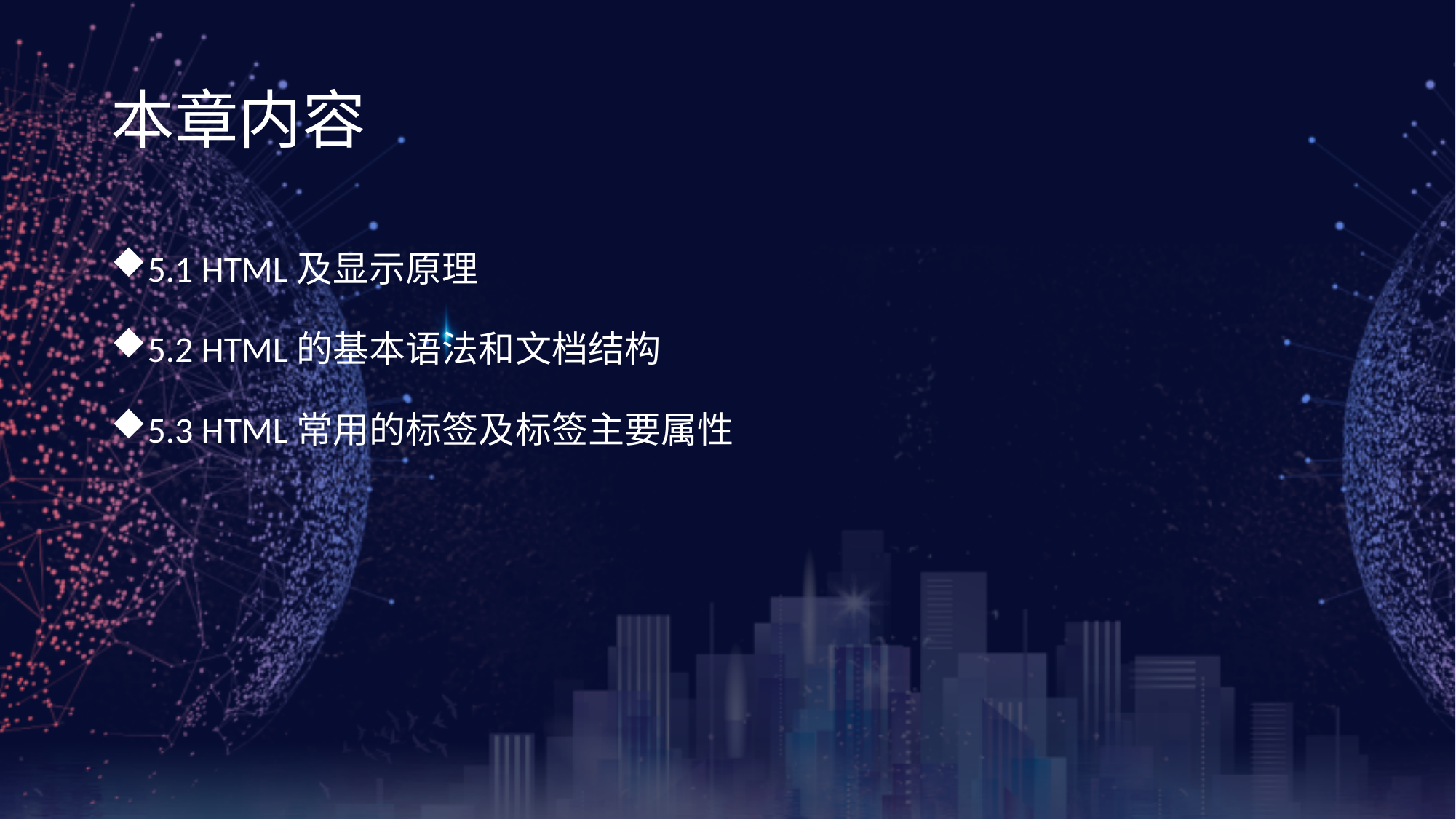

《网页设计与制作案例教程》（第3版）
# 本章内容
5.1 HTML及显示原理
5.2 HTML的基本语法和文档结构
5.3 HTML常用的标签及标签主要属性